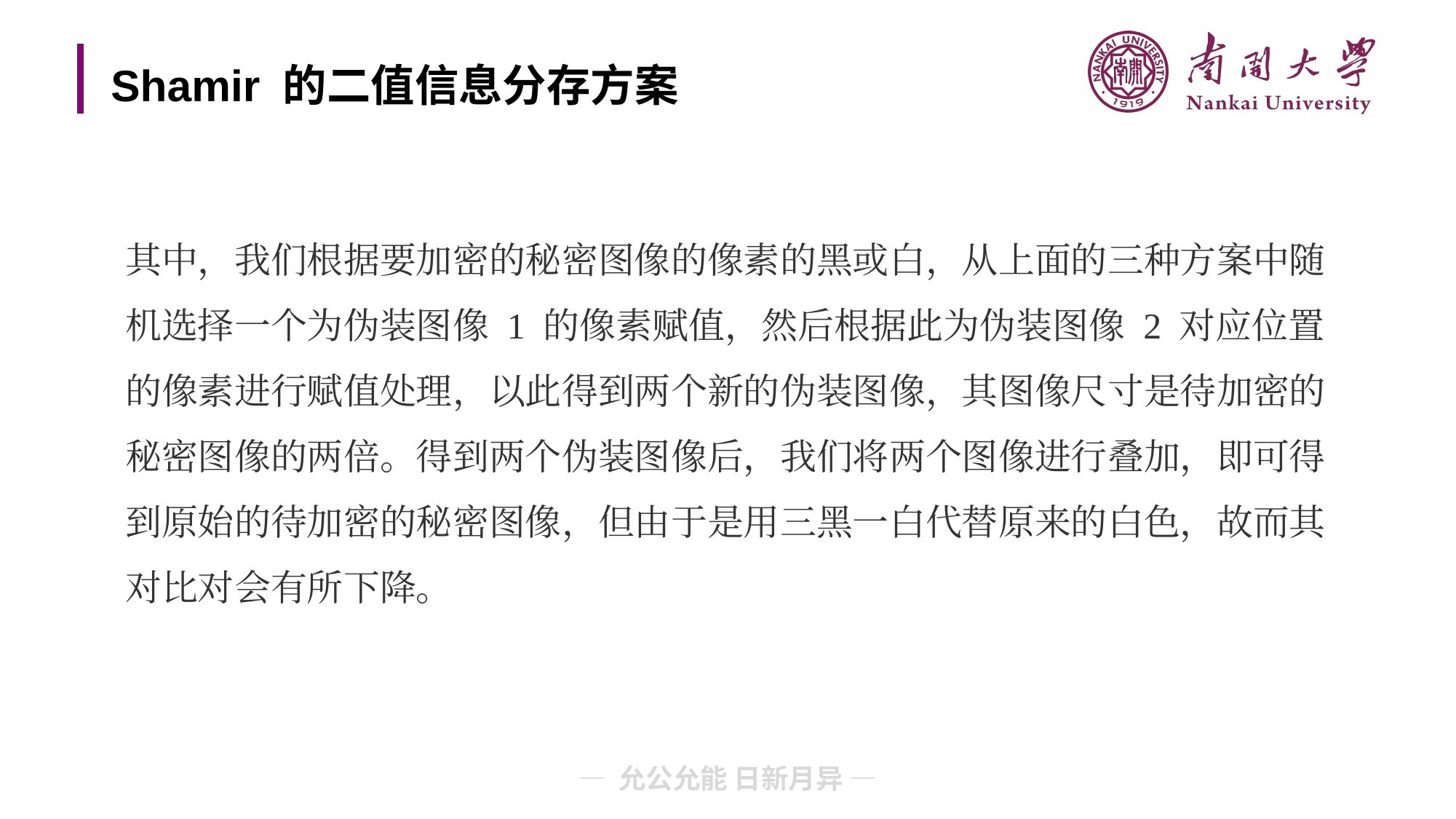

# Shamir 的二值信息分存方案
其中，我们根据要加密的秘密图像的像素的黑或白，从上面的三种方案中随机选择一个为伪装图像 1 的像素赋值，然后根据此为伪装图像 2 对应位置的像素进行赋值处理，以此得到两个新的伪装图像，其图像尺寸是待加密的秘密图像的两倍。得到两个伪装图像后，我们将两个图像进行叠加，即可得到原始的待加密的秘密图像，但由于是用三黑一白代替原来的白色，故而其对比对会有所下降。